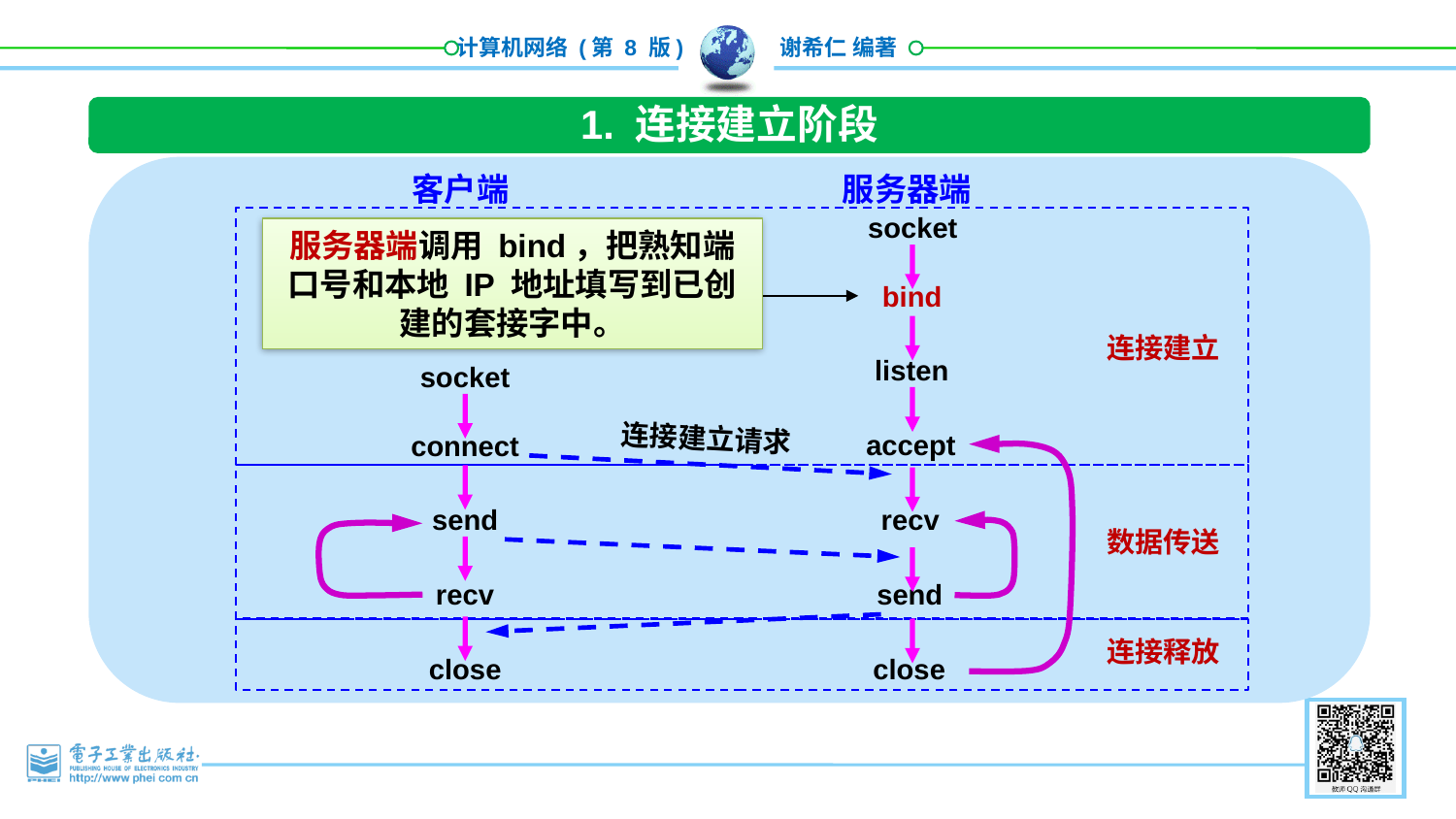

1. 连接建立阶段

客户端
服务器端
socket

服务器端调用 bind，把熟知端口号和本地 IP 地址填写到已创建的套接字中。

bind

连接建立
listen
socket

连接建立请求
accept
connect

send
recv
数据传送

recv
send

连接释放
close
close